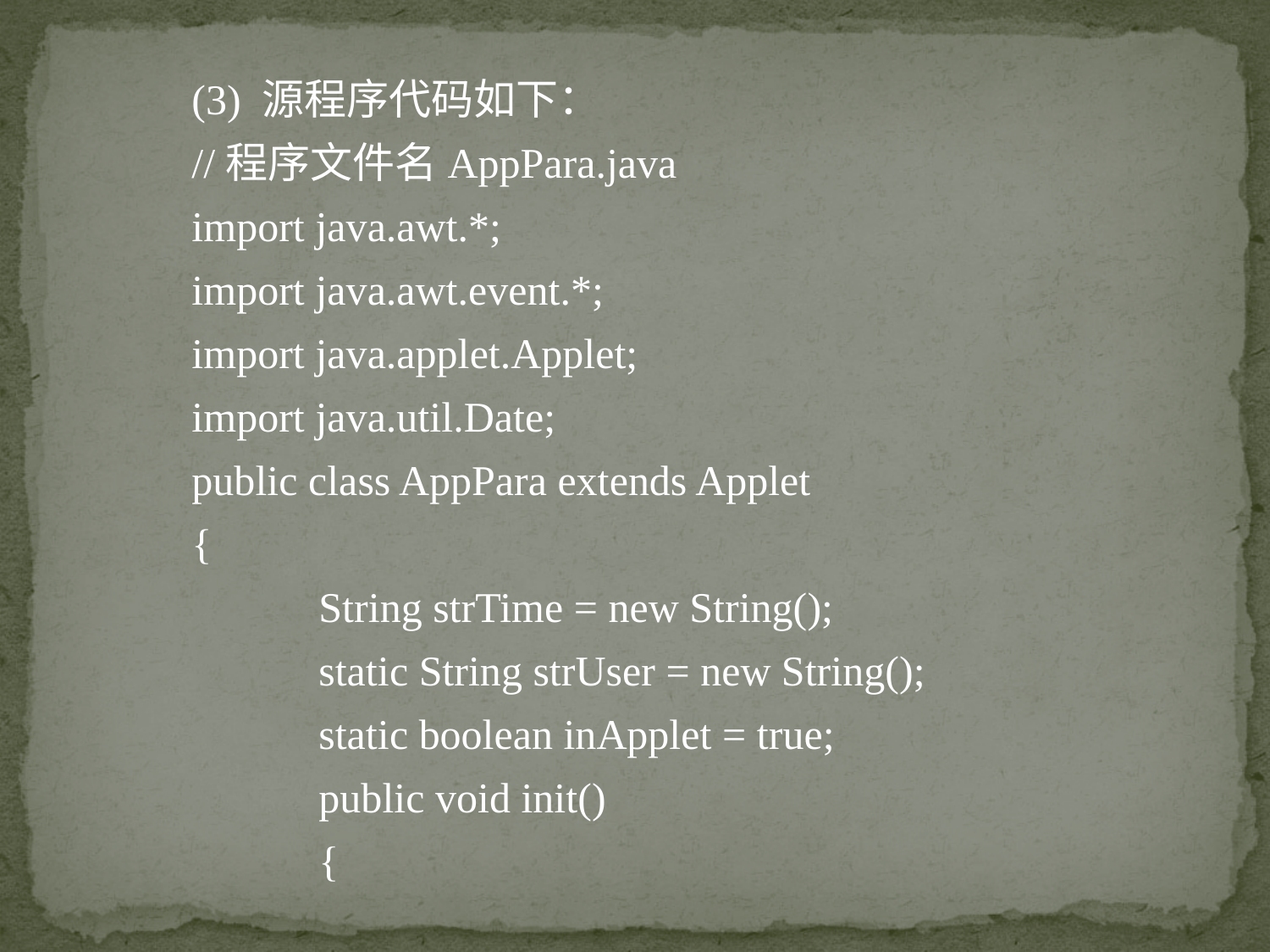

(3) 源程序代码如下：
//程序文件名AppPara.java
import java.awt.*;
import java.awt.event.*;
import java.applet.Applet;
import java.util.Date;
public class AppPara extends Applet
{
	String strTime = new String();
	static String strUser = new String();
	static boolean inApplet = true;
	public void init()
	{